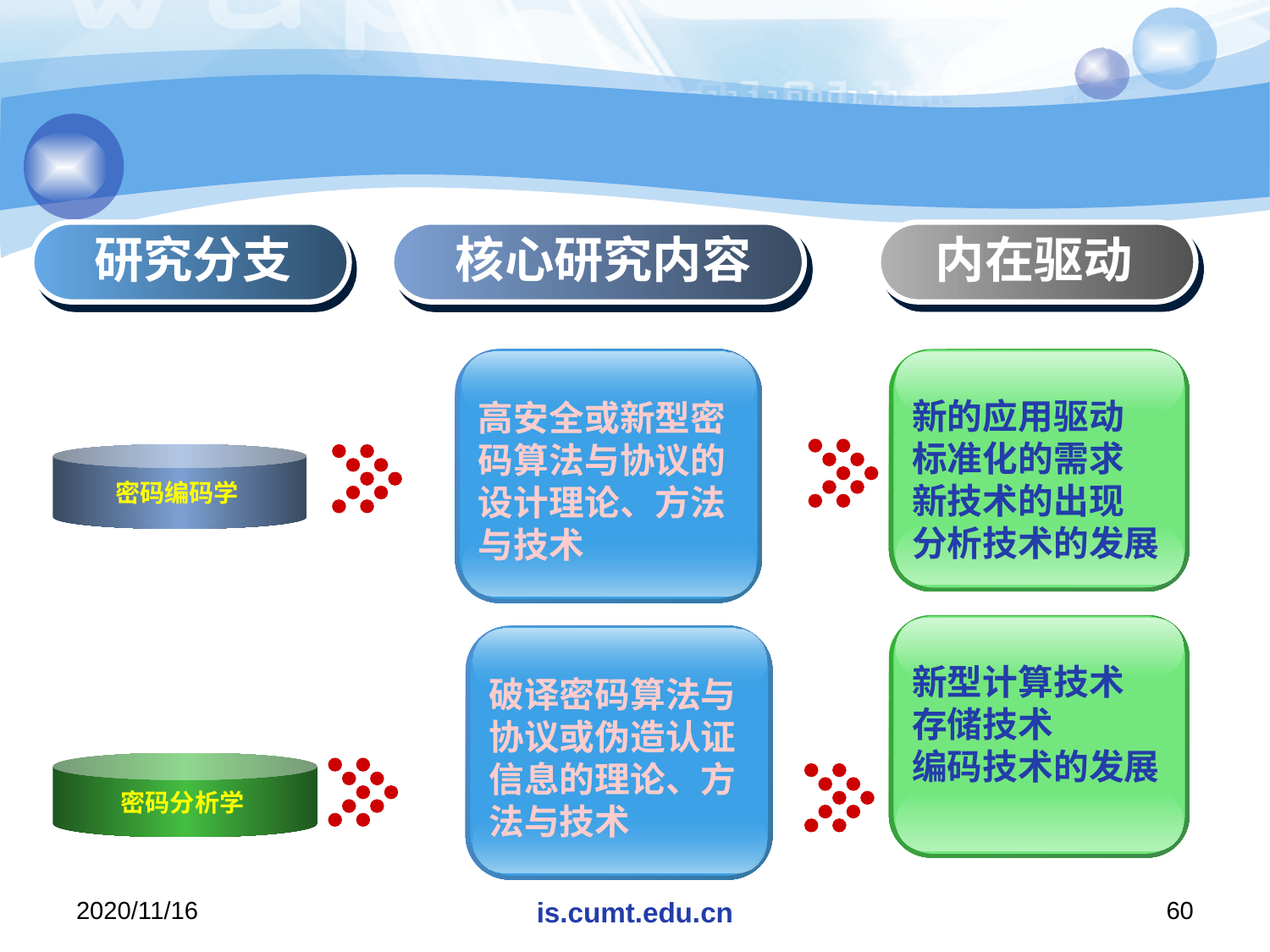

研究分支

核心研究内容

内在驱动

高安全或新型密码算法与协议的设计理论、方法与技术

新的应用驱动
标准化的需求
新技术的出现
分析技术的发展

密码编码学

新型计算技术
存储技术
编码技术的发展

破译密码算法与协议或伪造认证信息的理论、方法与技术

密码分析学

2020/11/16
is.cumt.edu.cn
60